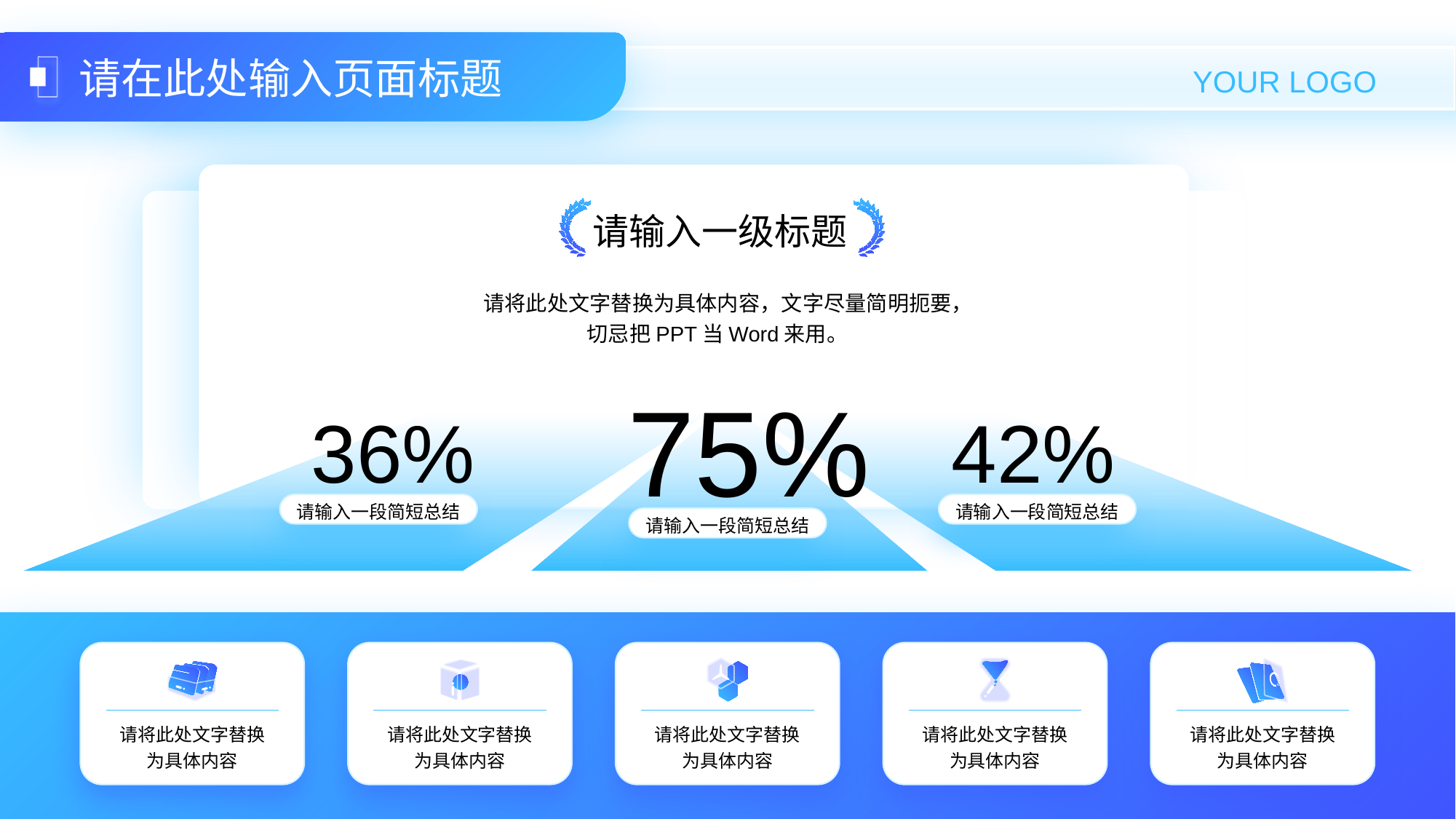

# 请在此处输入页面标题

请输入一级标题
请将此处文字替换为具体内容，文字尽量简明扼要，切忌把PPT当Word来用。
75%
36%
42%

请输入一段简短总结
请输入一段简短总结
请输入一段简短总结

请将此处文字替换为具体内容
请将此处文字替换为具体内容
请将此处文字替换为具体内容
请将此处文字替换为具体内容
请将此处文字替换为具体内容